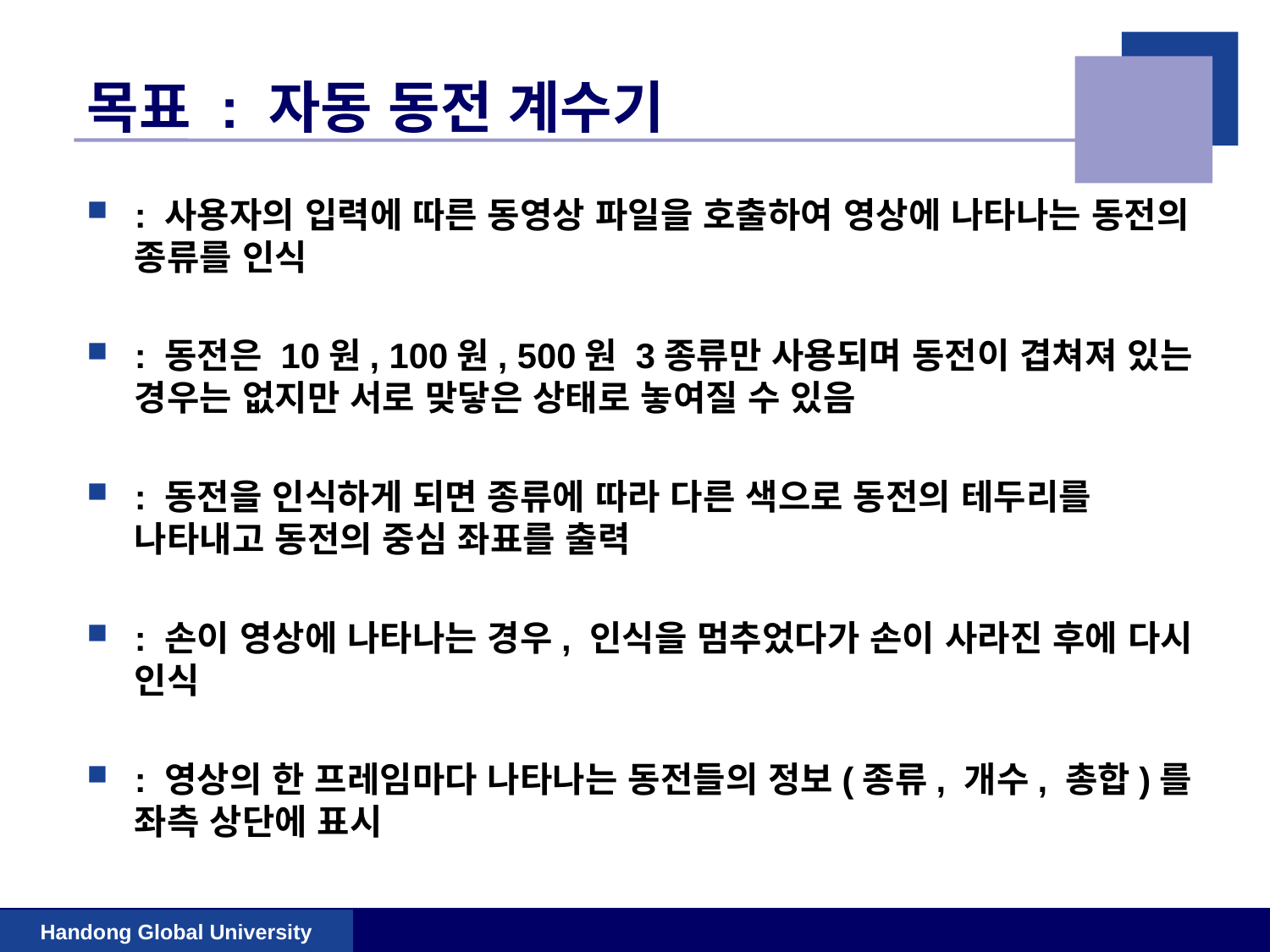

# 목표 : 자동 동전 계수기
: 사용자의 입력에 따른 동영상 파일을 호출하여 영상에 나타나는 동전의 종류를 인식

: 동전은 10원, 100원, 500원 3종류만 사용되며 동전이 겹쳐져 있는 경우는 없지만 서로 맞닿은 상태로 놓여질 수 있음

: 동전을 인식하게 되면 종류에 따라 다른 색으로 동전의 테두리를 나타내고 동전의 중심 좌표를 출력

: 손이 영상에 나타나는 경우, 인식을 멈추었다가 손이 사라진 후에 다시 인식

: 영상의 한 프레임마다 나타나는 동전들의 정보(종류, 개수, 총합)를 좌측 상단에 표시